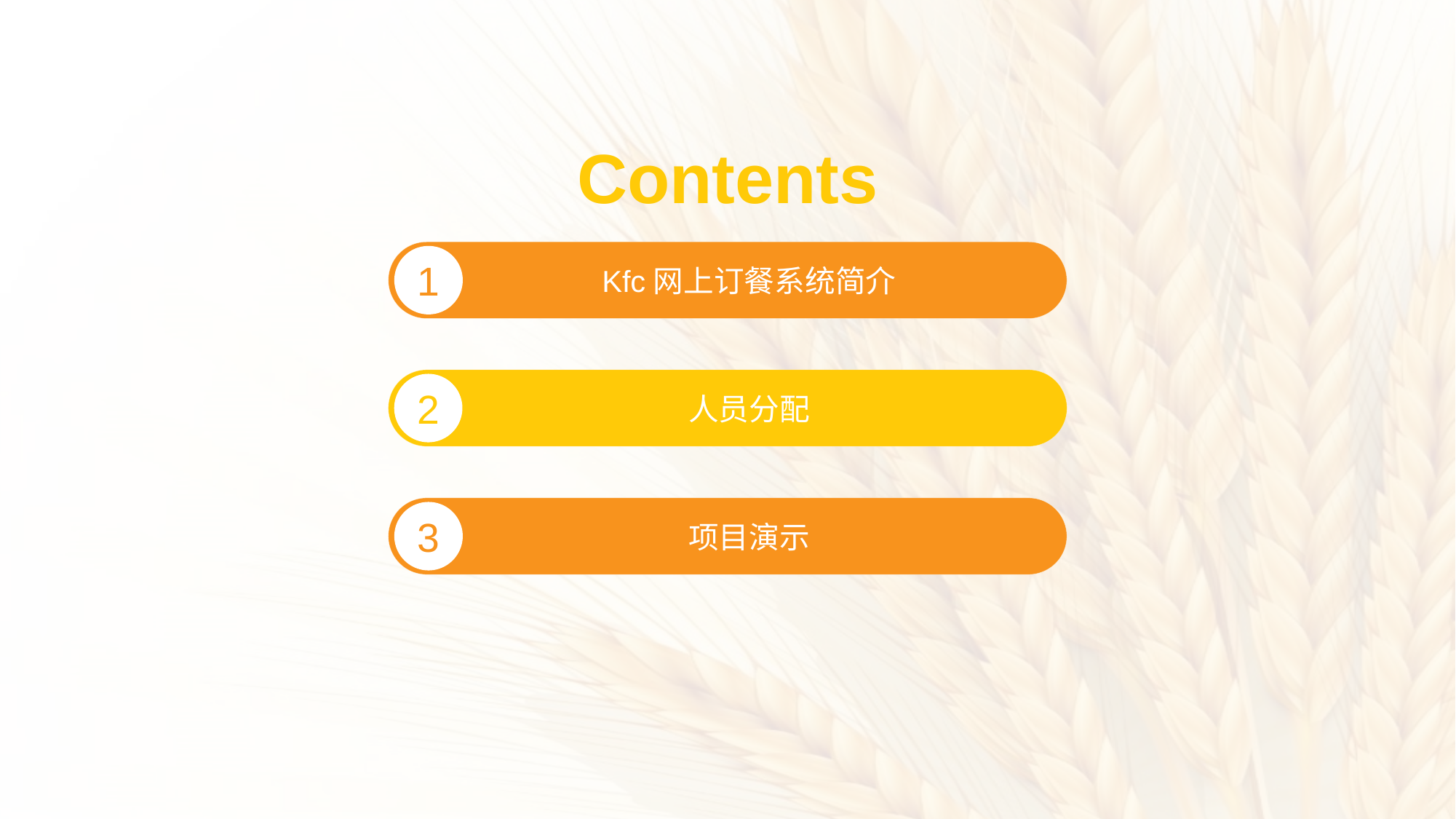

Contents
Kfc网上订餐系统简介
1
人员分配
2
项目演示
3